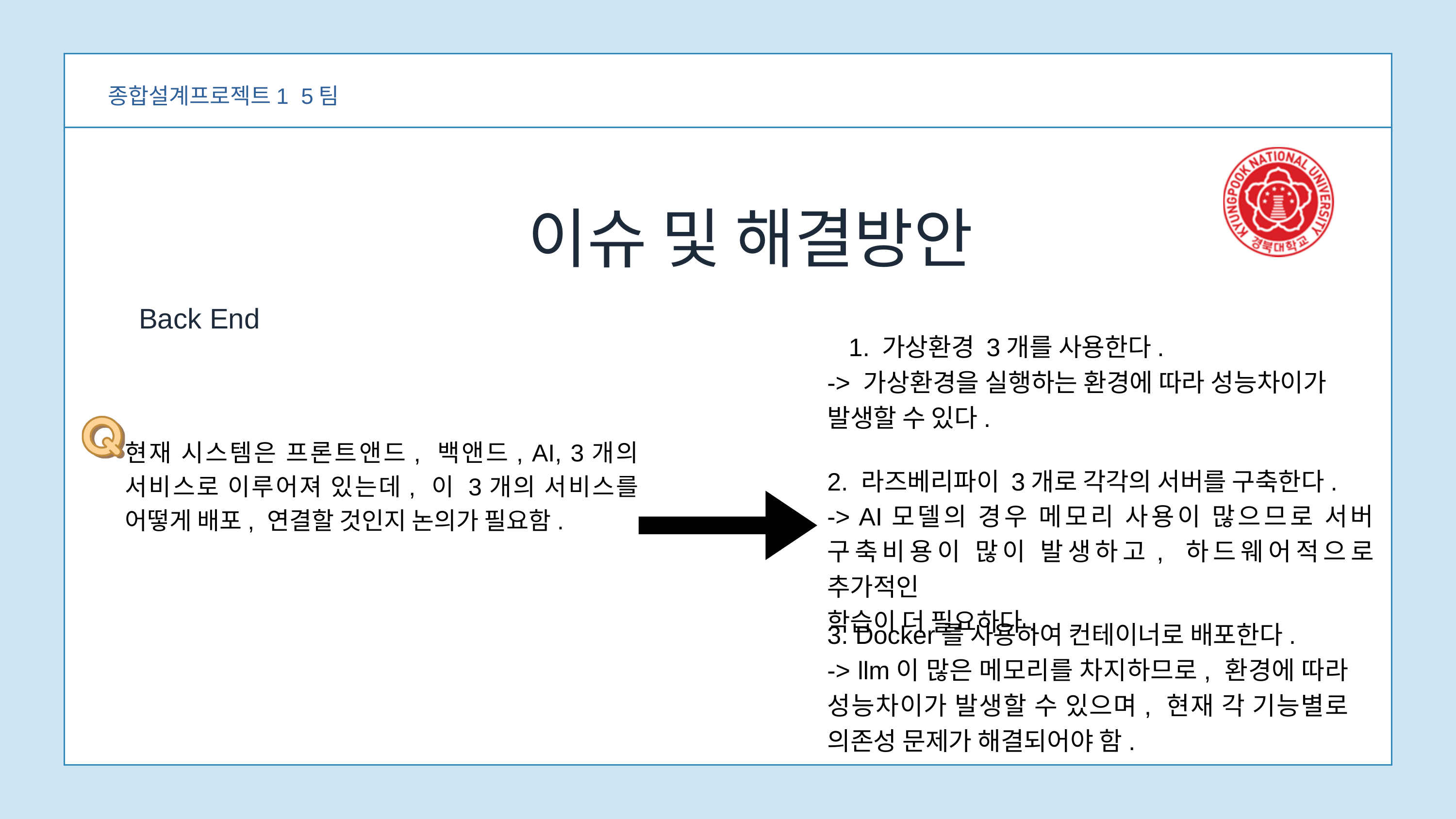

종합설계프로젝트1  5팀

이슈 및 해결방안
Back End
 가상환경 3개를 사용한다.
-> 가상환경을 실행하는 환경에 따라 성능차이가
발생할 수 있다.

현재 시스템은 프론트앤드, 백앤드, AI, 3개의 서비스로 이루어져 있는데, 이 3개의 서비스를 어떻게 배포, 연결할 것인지 논의가 필요함.
2. 라즈베리파이 3개로 각각의 서버를 구축한다.
-> AI모델의 경우 메모리 사용이 많으므로 서버 구축비용이 많이 발생하고, 하드웨어적으로 추가적인
학습이 더 필요하다.

3. Docker를 사용하여 컨테이너로 배포한다.
-> llm이 많은 메모리를 차지하므로, 환경에 따라 성능차이가 발생할 수 있으며, 현재 각 기능별로 의존성 문제가 해결되어야 함.